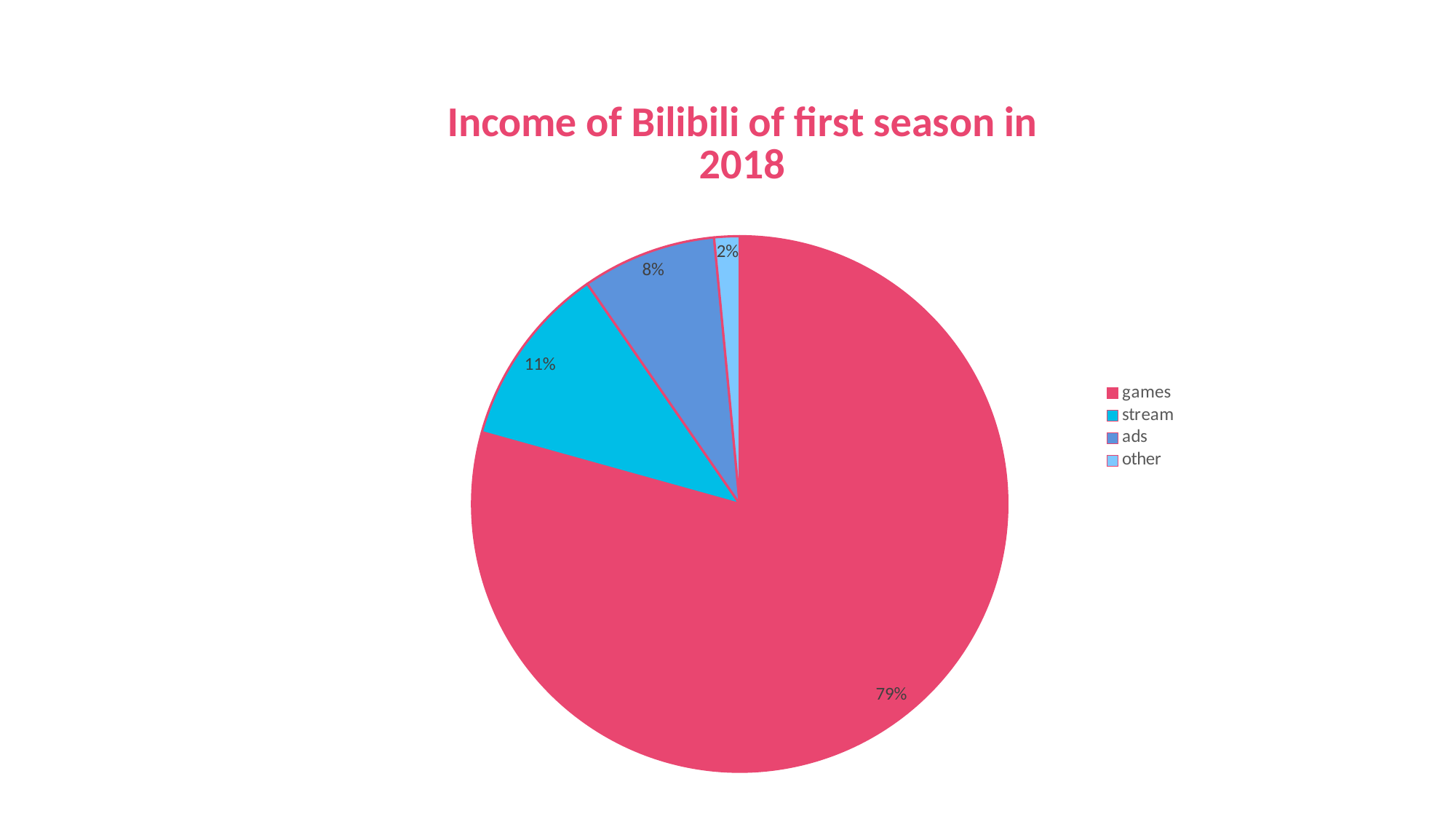

#

### Chart: Income of Bilibili of first season in 2018

| Category | 销售额 |
|---|---|
| games | 688500000.0 |
| stream | 95800000.0 |
| ads | 70400000.0 |
| other | 13300000.0 |